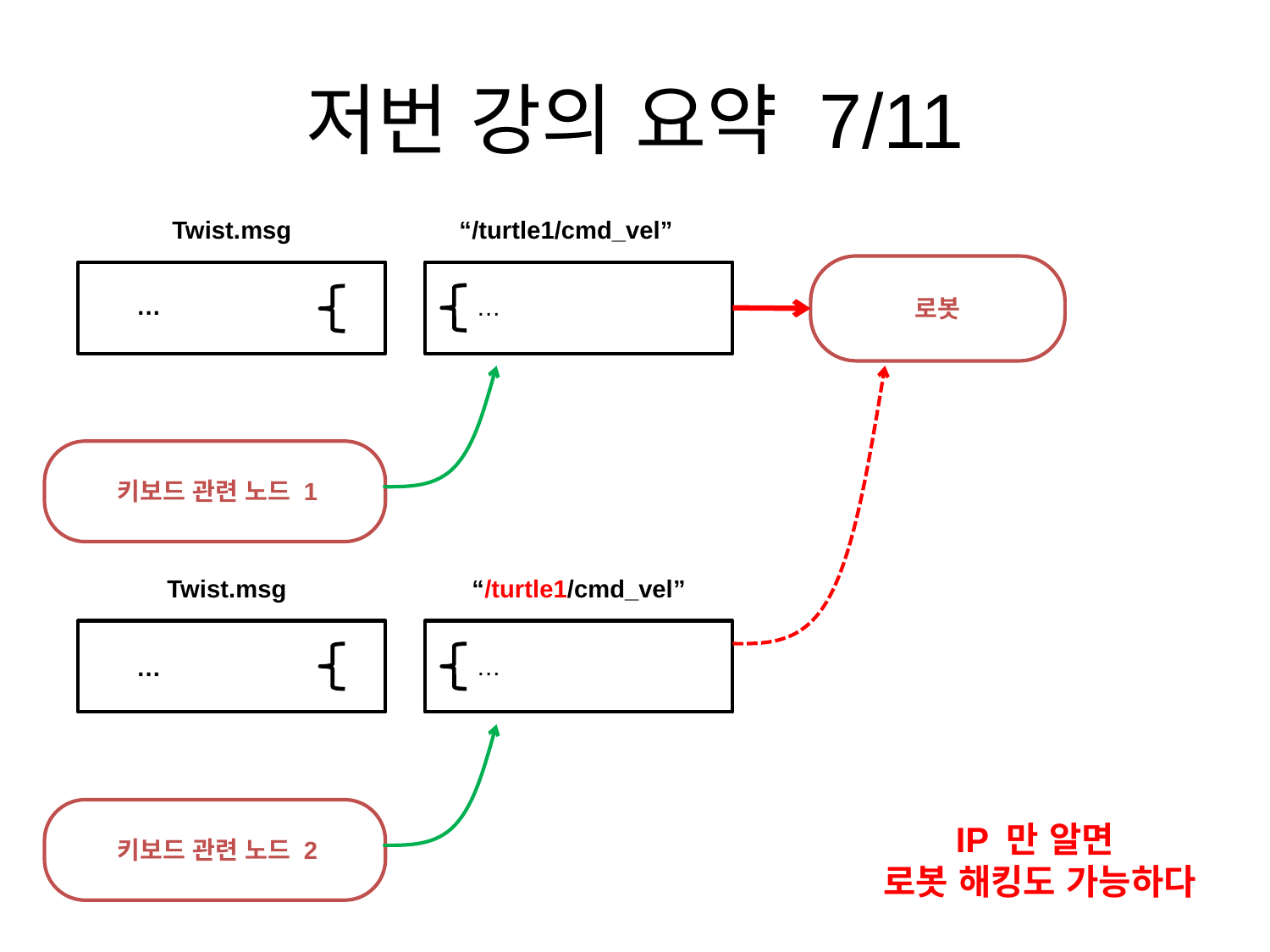

# 저번 강의 요약 7/11
Twist.msg

…
“/turtle1/cmd_vel”

…

로봇

키보드 관련 노드 1
Twist.msg

…
“/turtle1/cmd_vel”

…

IP 만 알면
로봇 해킹도 가능하다

키보드 관련 노드 2